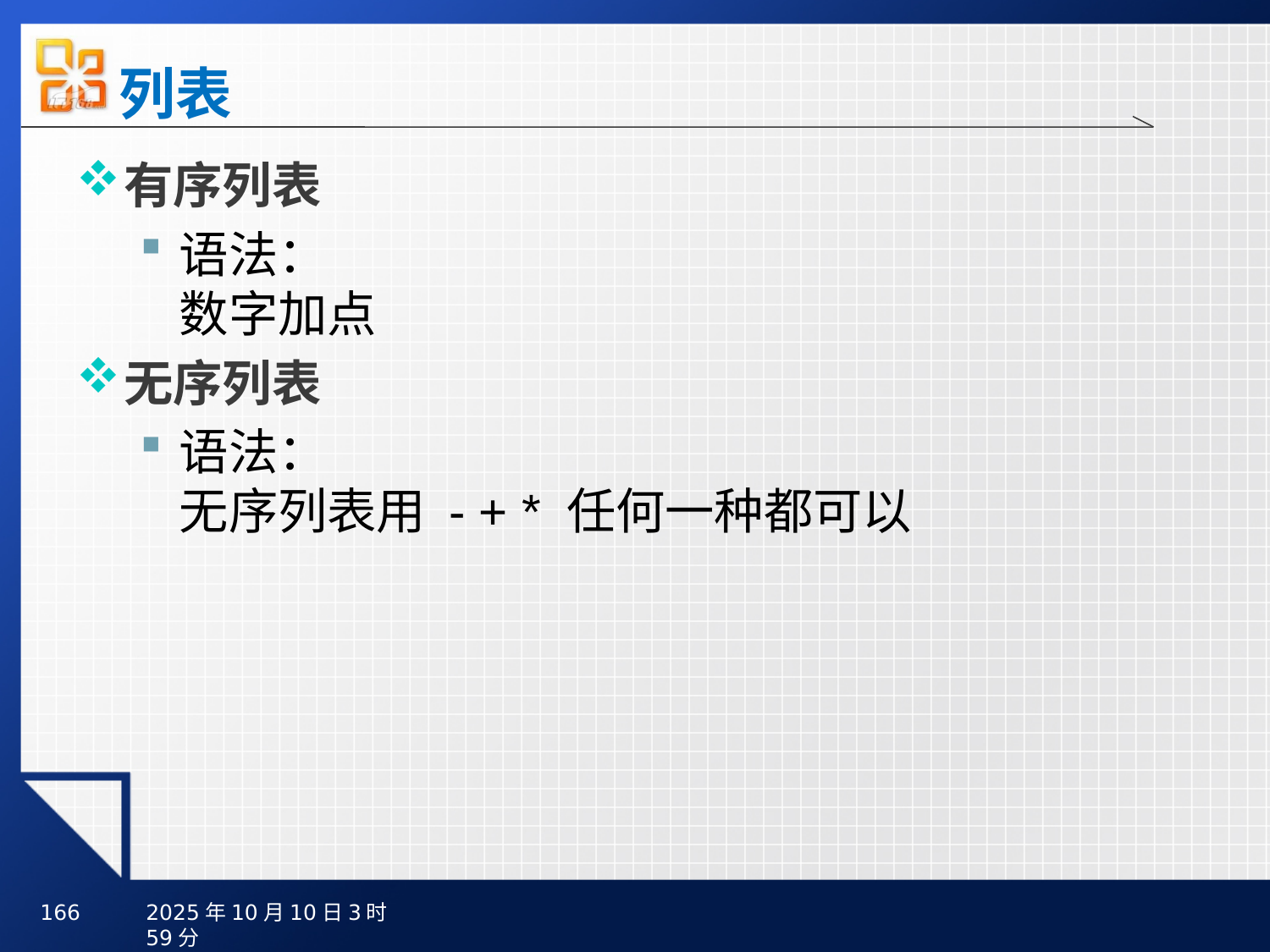

# 列表
有序列表
语法：
数字加点
无序列表
语法：
无序列表用 - + * 任何一种都可以

166
2025年10月10日3时59分